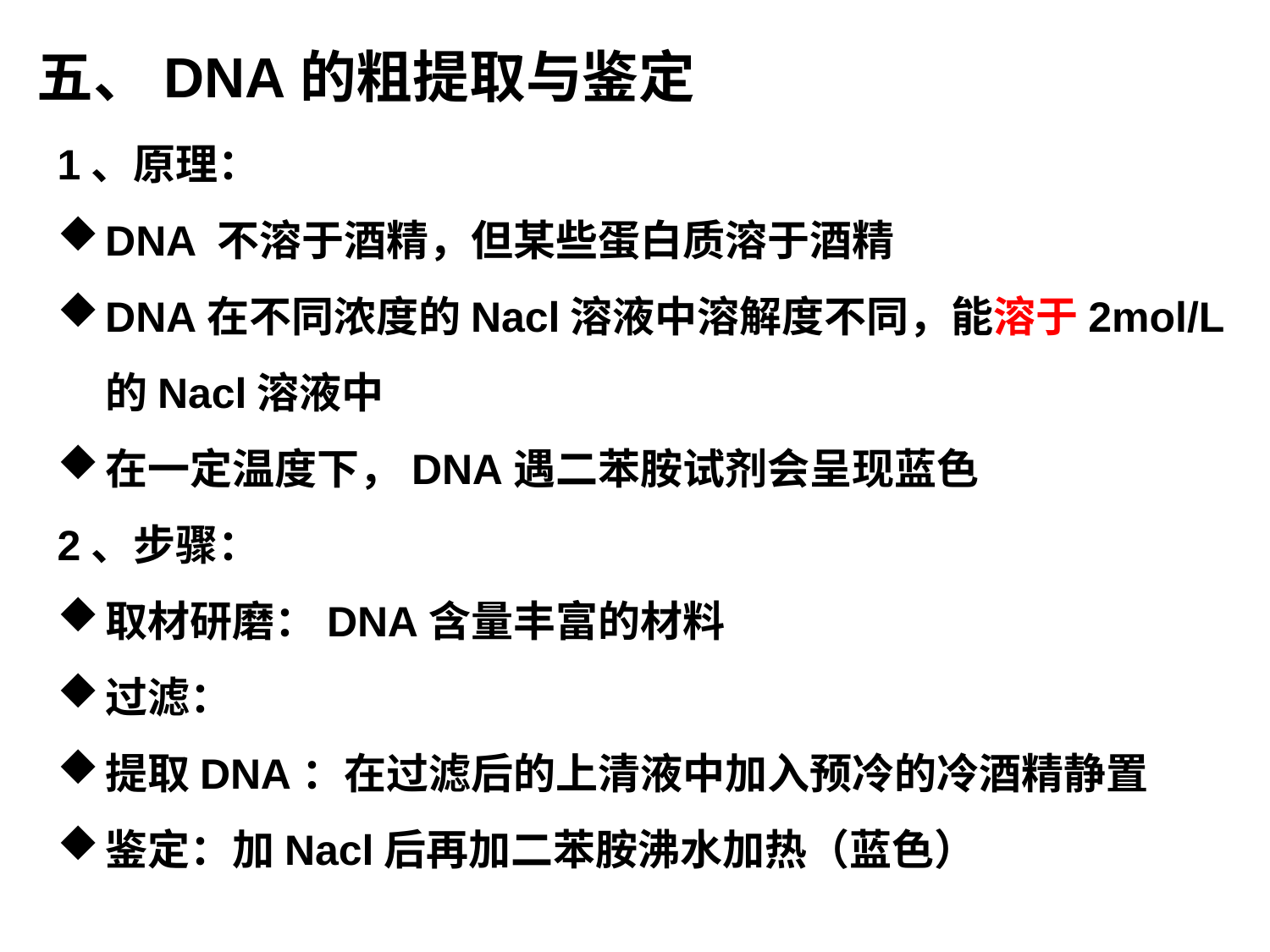

五、DNA的粗提取与鉴定
1、原理：
DNA 不溶于酒精，但某些蛋白质溶于酒精
DNA在不同浓度的Nacl溶液中溶解度不同，能溶于2mol/L的Nacl溶液中
在一定温度下，DNA遇二苯胺试剂会呈现蓝色
2、步骤：
取材研磨：DNA含量丰富的材料
过滤：
提取DNA：在过滤后的上清液中加入预冷的冷酒精静置
鉴定：加Nacl后再加二苯胺沸水加热（蓝色）